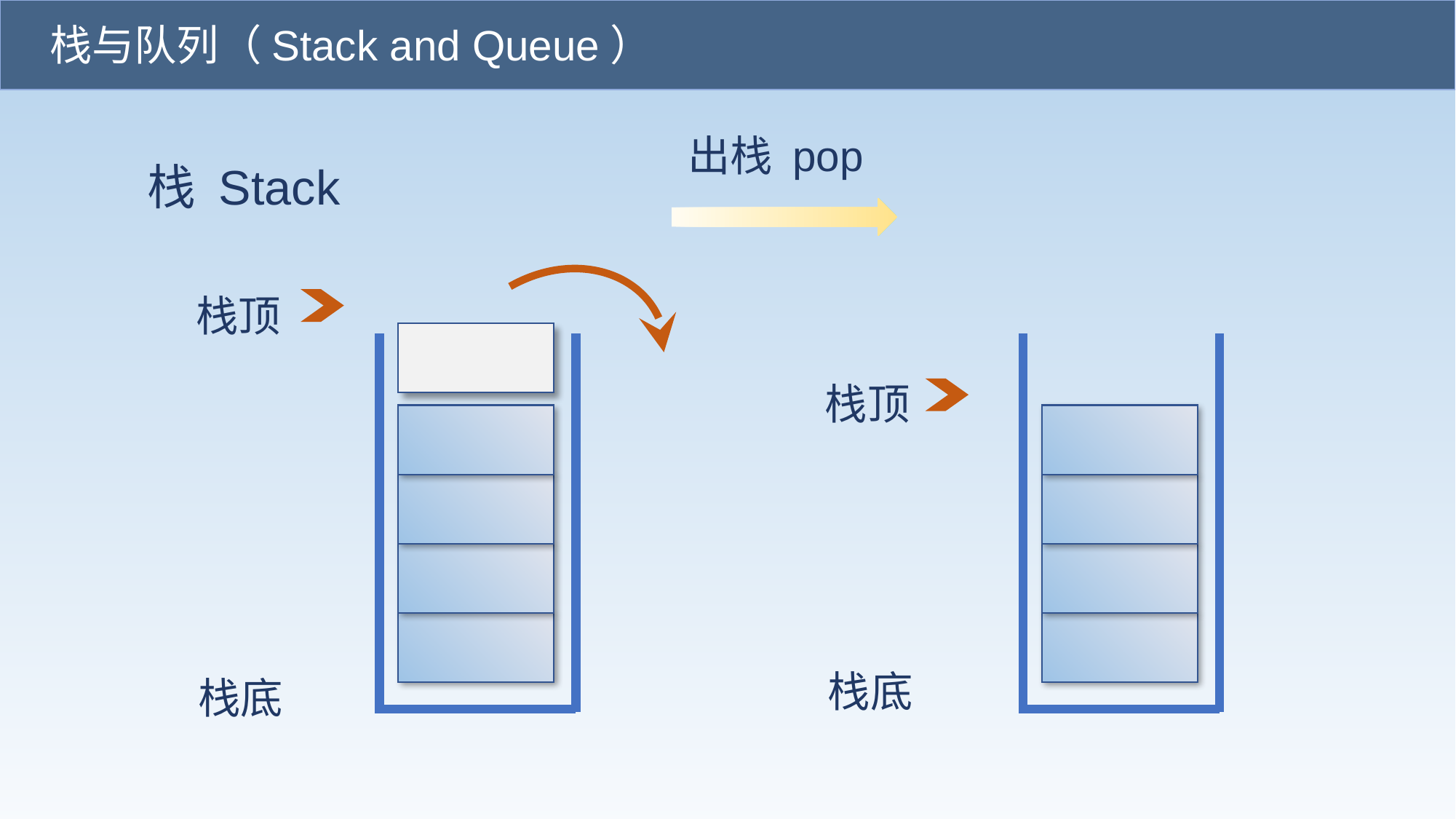

栈与队列（Stack and Queue）
出栈 pop

栈 Stack
栈顶

栈顶

栈底
栈底